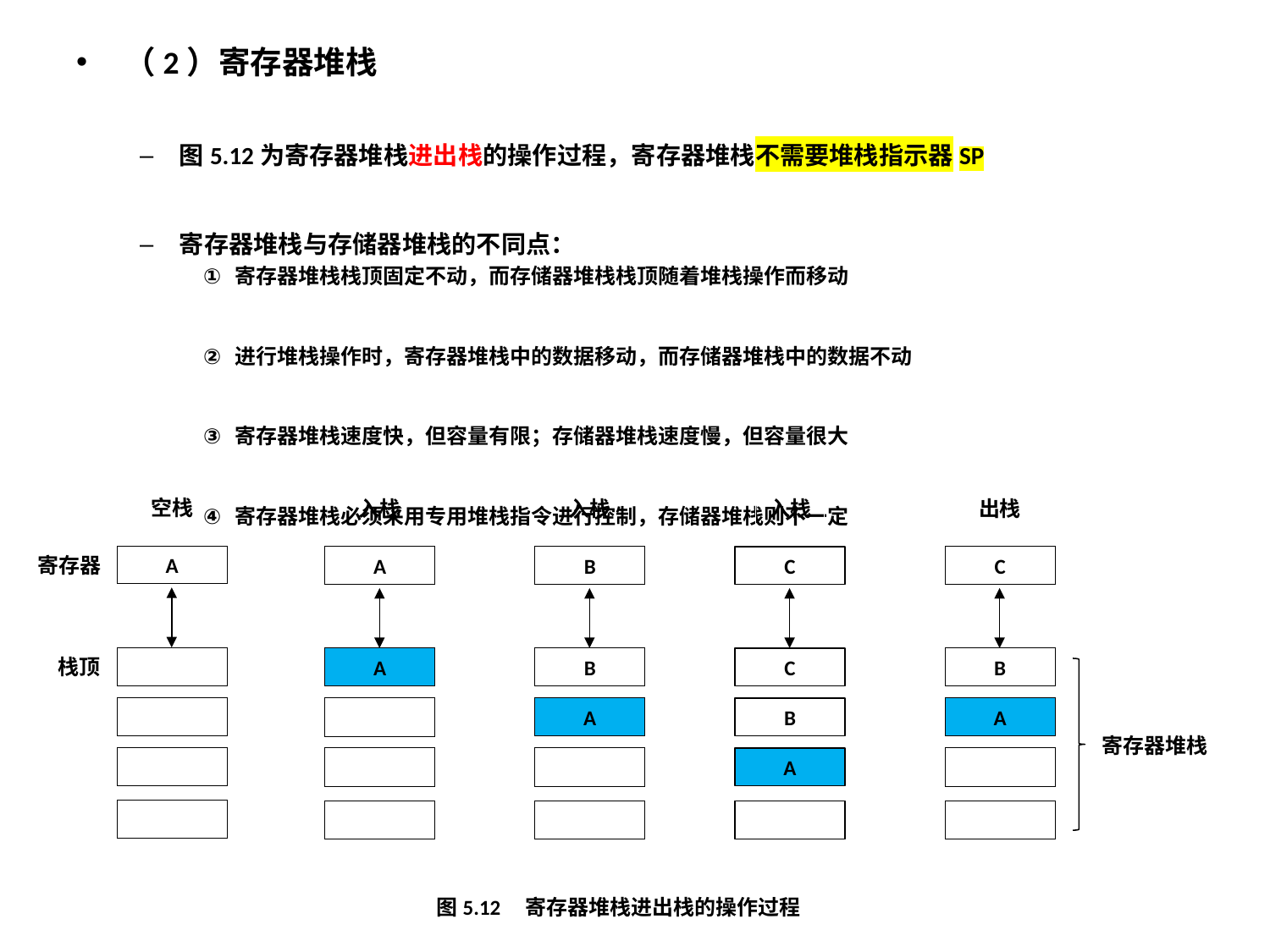

（2）寄存器堆栈

图5.12为寄存器堆栈进出栈的操作过程，寄存器堆栈不需要堆栈指示器SP

寄存器堆栈与存储器堆栈的不同点：
寄存器堆栈栈顶固定不动，而存储器堆栈栈顶随着堆栈操作而移动

进行堆栈操作时，寄存器堆栈中的数据移动，而存储器堆栈中的数据不动

寄存器堆栈速度快，但容量有限；存储器堆栈速度慢，但容量很大

寄存器堆栈必须采用专用堆栈指令进行控制，存储器堆栈则不一定

空栈
A

栈顶
寄存器
入栈
A

A
入栈
B
A

B
入栈
C
B
A

C
出栈
C
A

B

寄存器堆栈
图5.12    寄存器堆栈进出栈的操作过程